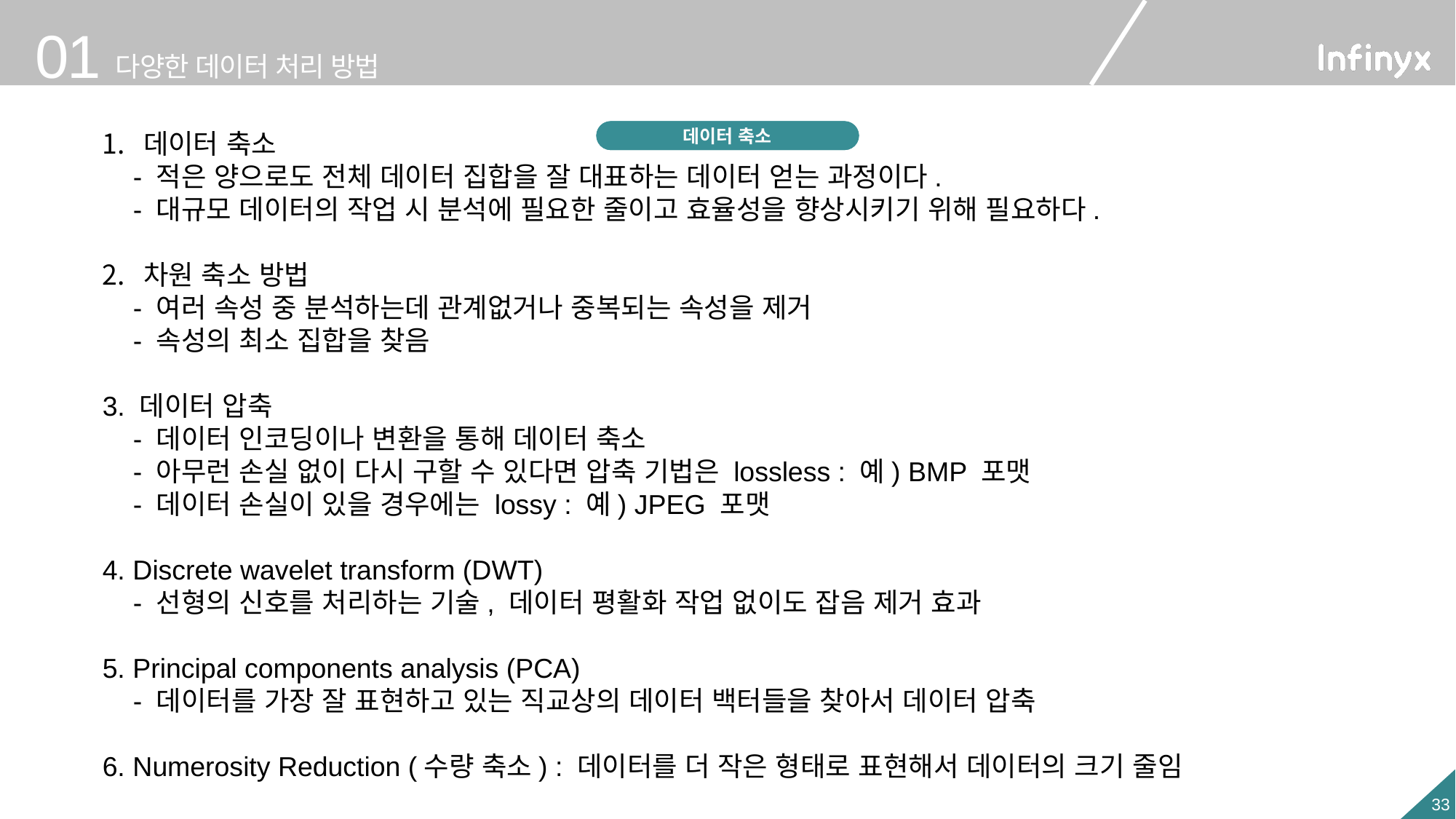

데이터 축소
    - 적은 양으로도 전체 데이터 집합을 잘 대표하는 데이터 얻는 과정이다.
    - 대규모 데이터의 작업 시 분석에 필요한 줄이고 효율성을 향상시키기 위해 필요하다.

차원 축소 방법
    - 여러 속성 중 분석하는데 관계없거나 중복되는 속성을 제거
    - 속성의 최소 집합을 찾음

3. 데이터 압축
    - 데이터 인코딩이나 변환을 통해 데이터 축소
    - 아무런 손실 없이 다시 구할 수 있다면 압축 기법은 lossless : 예) BMP 포맷
    - 데이터 손실이 있을 경우에는 lossy : 예) JPEG 포맷

4. Discrete wavelet transform (DWT)
    - 선형의 신호를 처리하는 기술, 데이터 평활화 작업 없이도 잡음 제거 효과

5. Principal components analysis (PCA)
    - 데이터를 가장 잘 표현하고 있는 직교상의 데이터 백터들을 찾아서 데이터 압축

6. Numerosity Reduction (수량 축소) : 데이터를 더 작은 형태로 표현해서 데이터의 크기 줄임
개요
데이터 축소